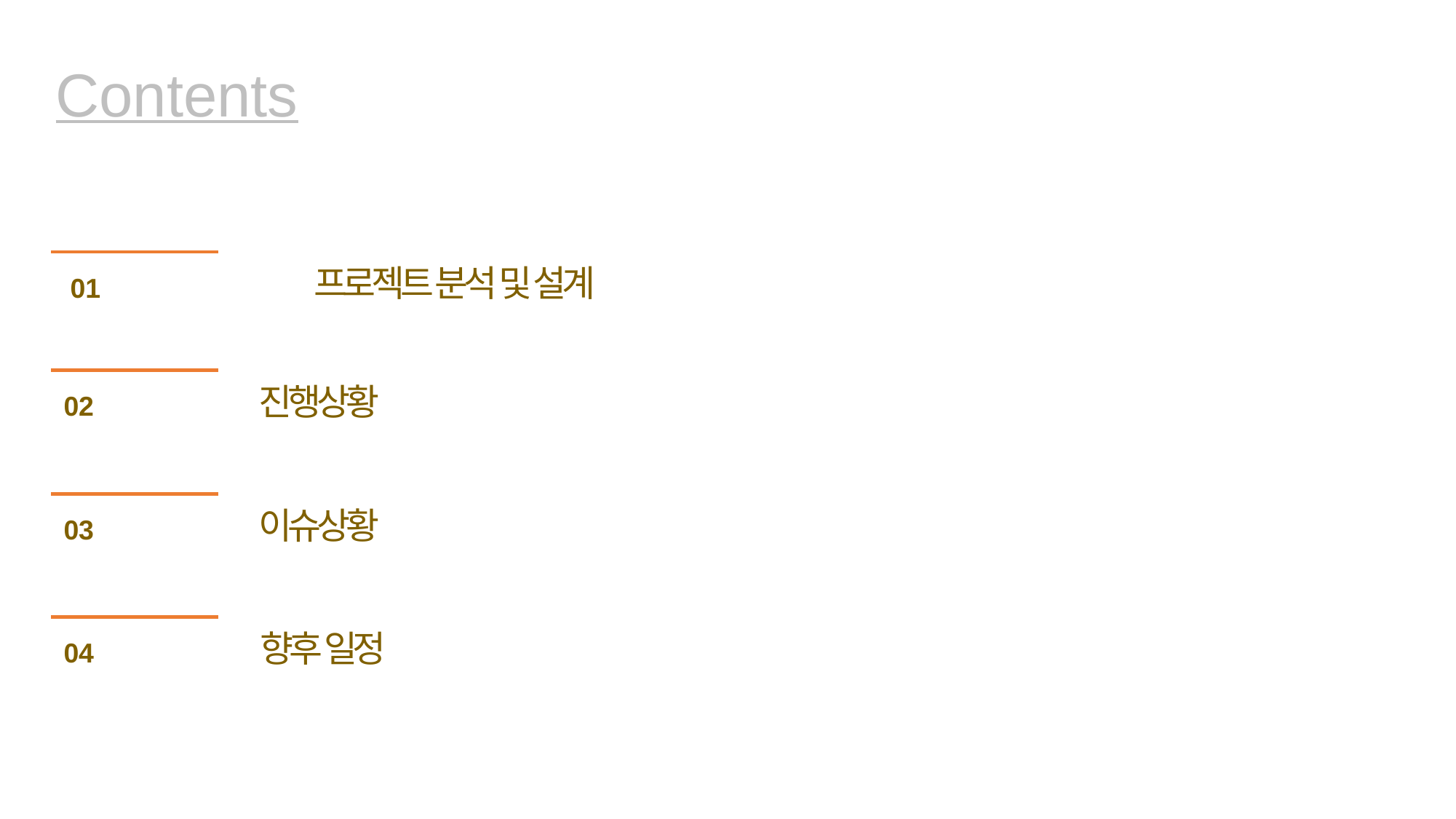

Contents
프로젝트 분석 및 설계
01
진행상황
02
이슈상황
03
향후 일정
04